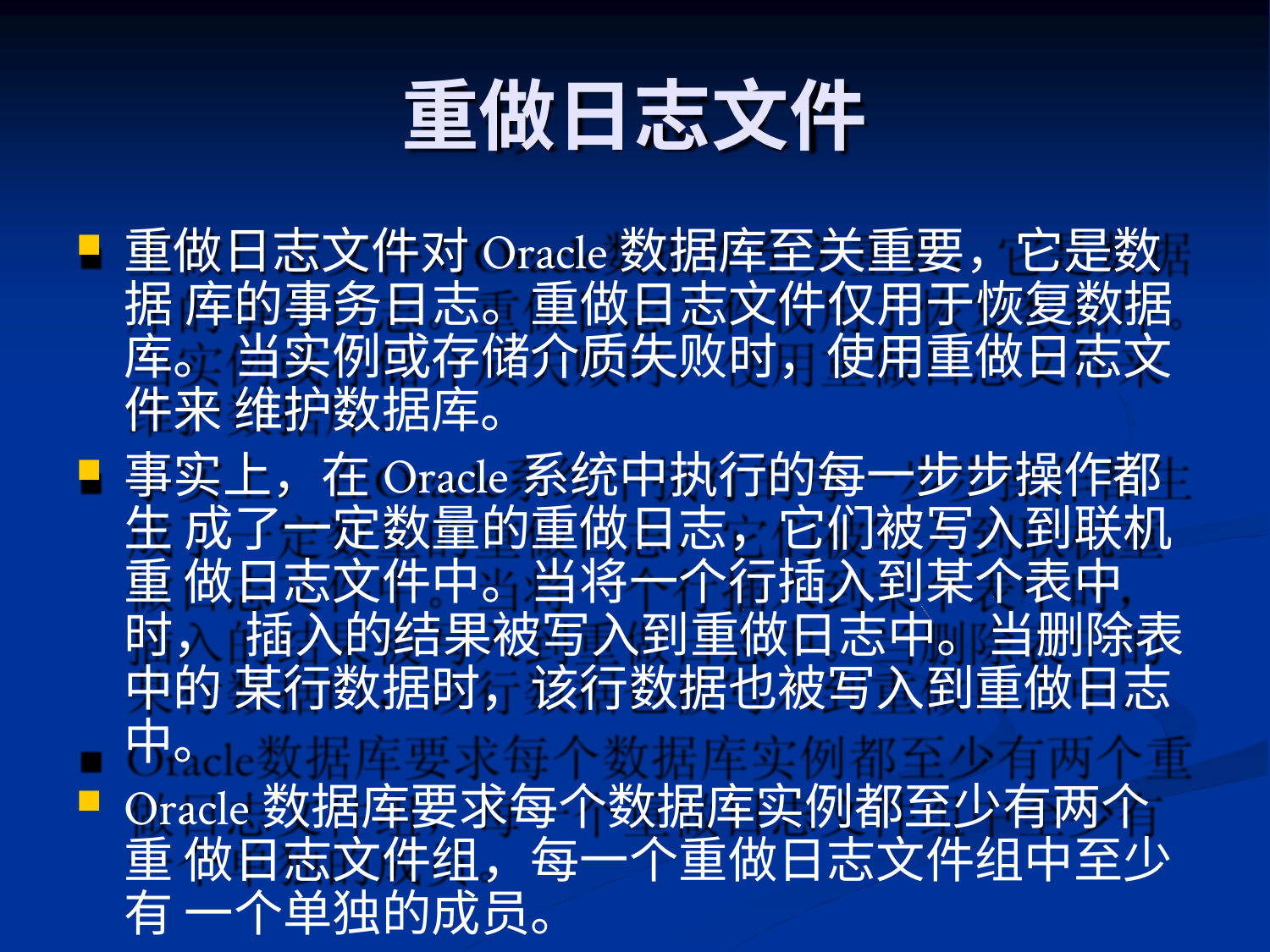

# 重做日志文件

重做日志文件对Oracle数据库至关重要，它是数据 库的事务日志。重做日志文件仅用于恢复数据库。 当实例或存储介质失败时，使用重做日志文件来 维护数据库。
事实上，在Oracle系统中执行的每一步步操作都生 成了一定数量的重做日志，它们被写入到联机重 做日志文件中。当将一个行插入到某个表中时，  插入的结果被写入到重做日志中。当删除表中的 某行数据时，该行数据也被写入到重做日志中。
Oracle数据库要求每个数据库实例都至少有两个重 做日志文件组，每一个重做日志文件组中至少有 一个单独的成员。